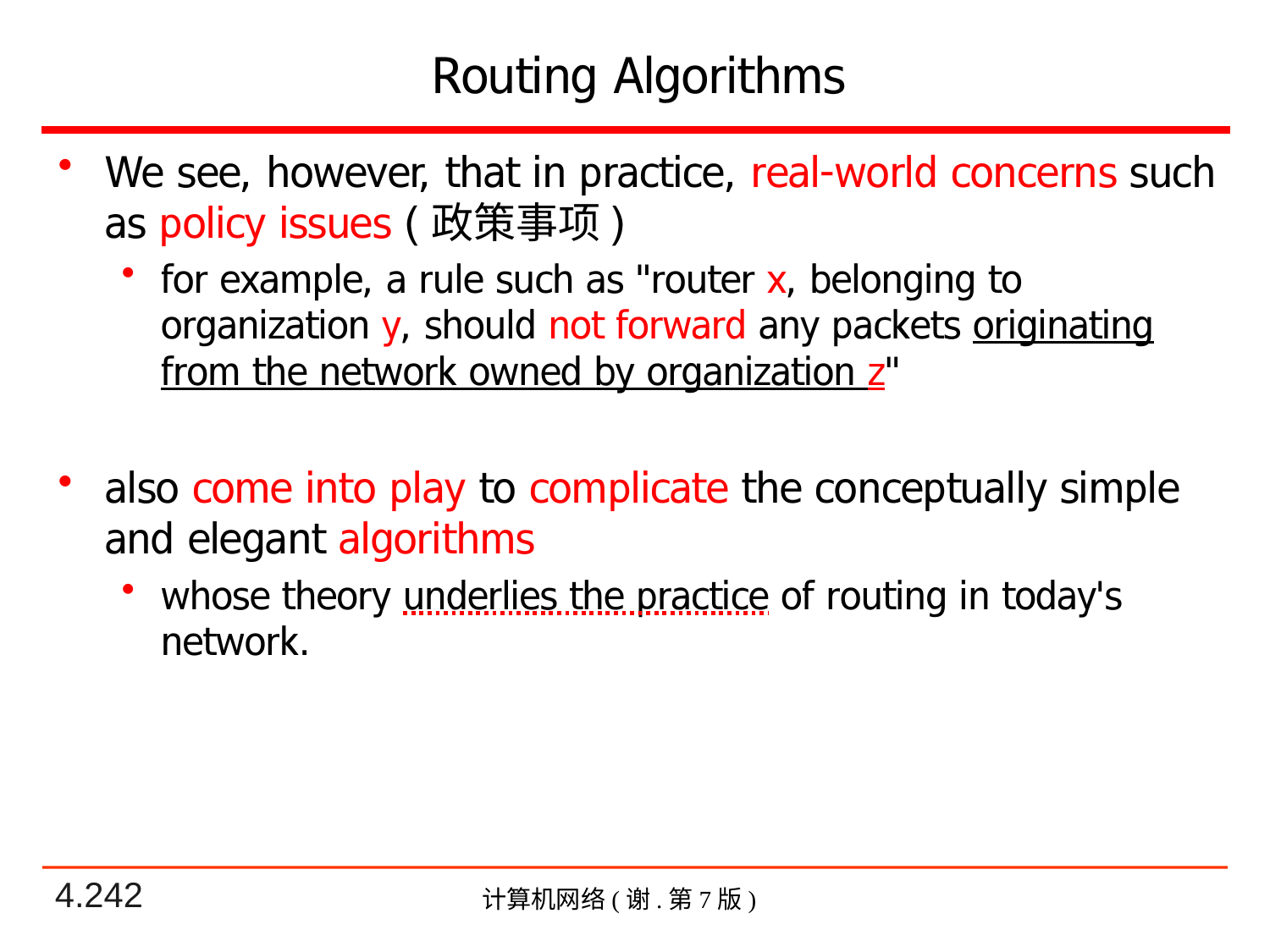

# Routing Algorithms
We see, however, that in practice, real-world concerns such as policy issues (政策事项)
for example, a rule such as "router x, belonging to organization y, should not forward any packets originating from the network owned by organization z"

also come into play to complicate the conceptually simple and elegant algorithms
whose theory underlies the practice of routing in today's network.